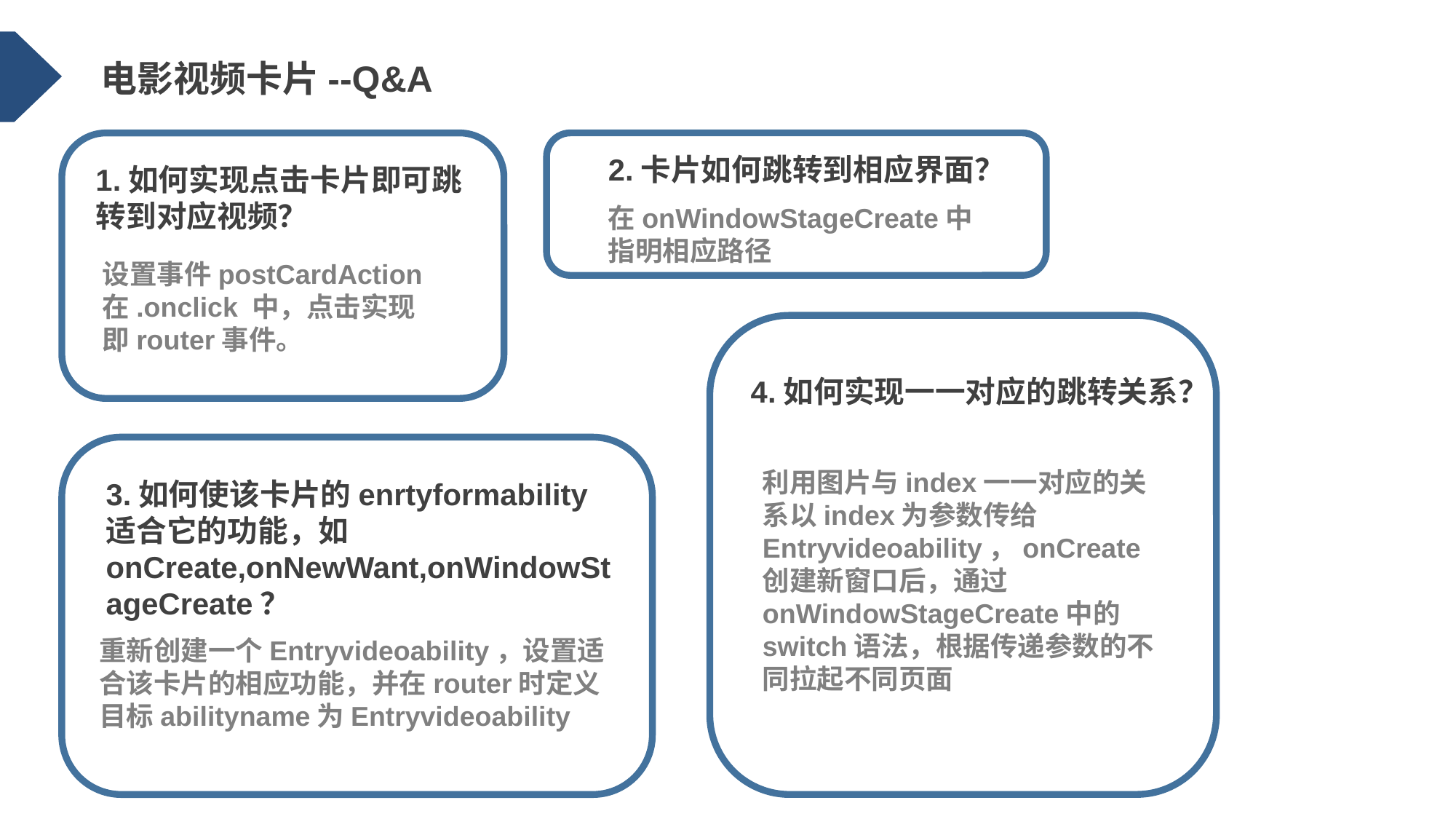

电影视频卡片--Q&A

1.如何实现点击卡片即可跳转到对应视频？
设置事件postCardAction在.onclick 中，点击实现
即router事件。

2.卡片如何跳转到相应界面？
在onWindowStageCreate中指明相应路径

4.如何实现一一对应的跳转关系？

3.如何使该卡片的enrtyformability适合它的功能，如onCreate,onNewWant,onWindowStageCreate？
重新创建一个Entryvideoability，设置适合该卡片的相应功能，并在router时定义目标abilityname为Entryvideoability
利用图片与index一一对应的关系以index为参数传给Entryvideoability，onCreate创建新窗口后，通过onWindowStageCreate中的switch语法，根据传递参数的不同拉起不同页面